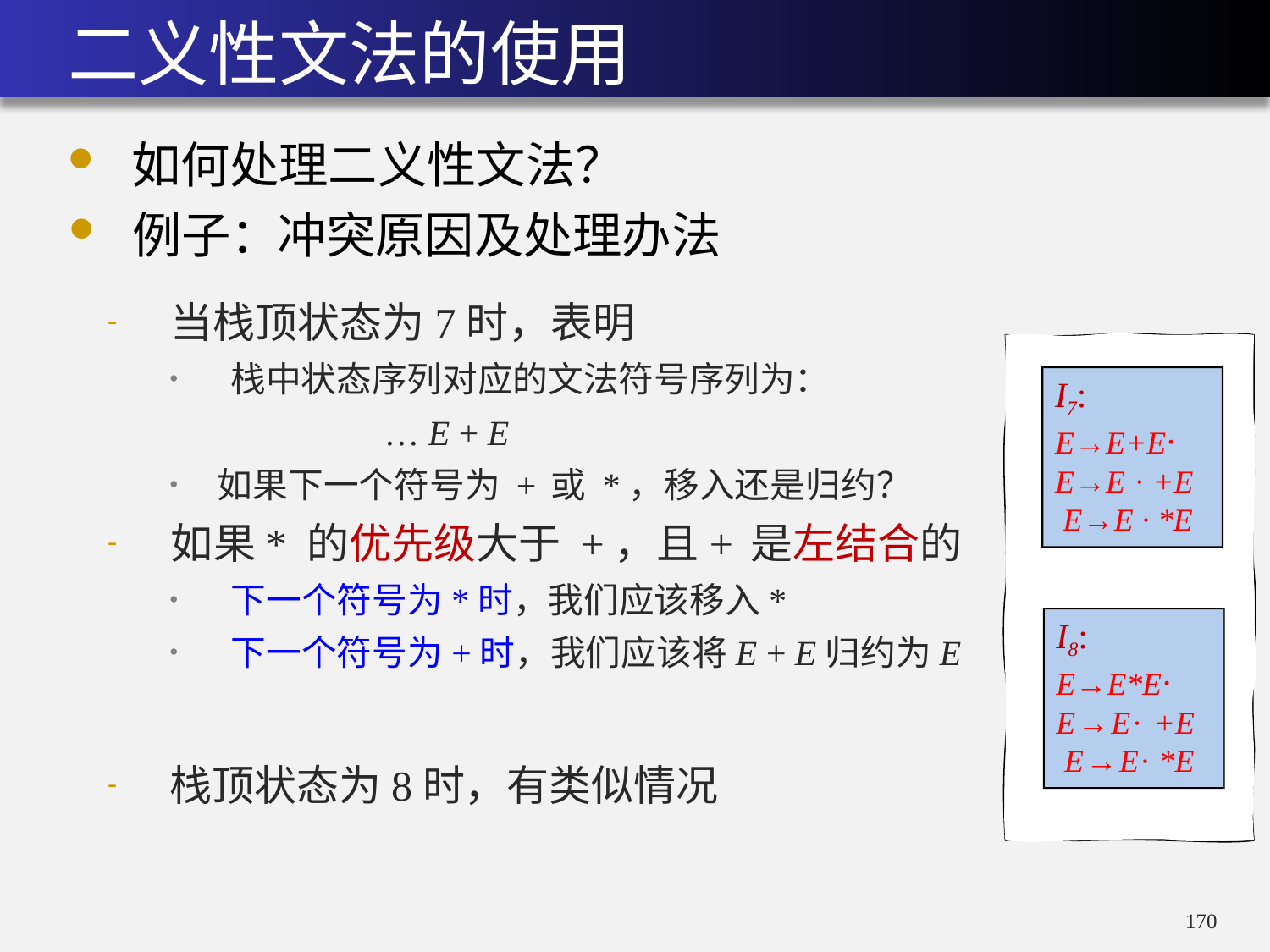

# 二义性文法的使用
如何处理二义性文法？
例子：
冲突原因及处理办法
当栈顶状态为7时，表明
栈中状态序列对应的文法符号序列为：
                      … E + E
如果下一个符号为 + 或 *，移入还是归约？
如果*  的优先级大于 +，且+ 是左结合的
下一个符号为*时，我们应该移入*
下一个符号为+时，我们应该将E + E归约为E

栈顶状态为8时，有类似情况

I7:
E→E+E·  E→E · +E  E→E · *E

I8:
E→E*E·  E→E· +E  E→E· *E
170